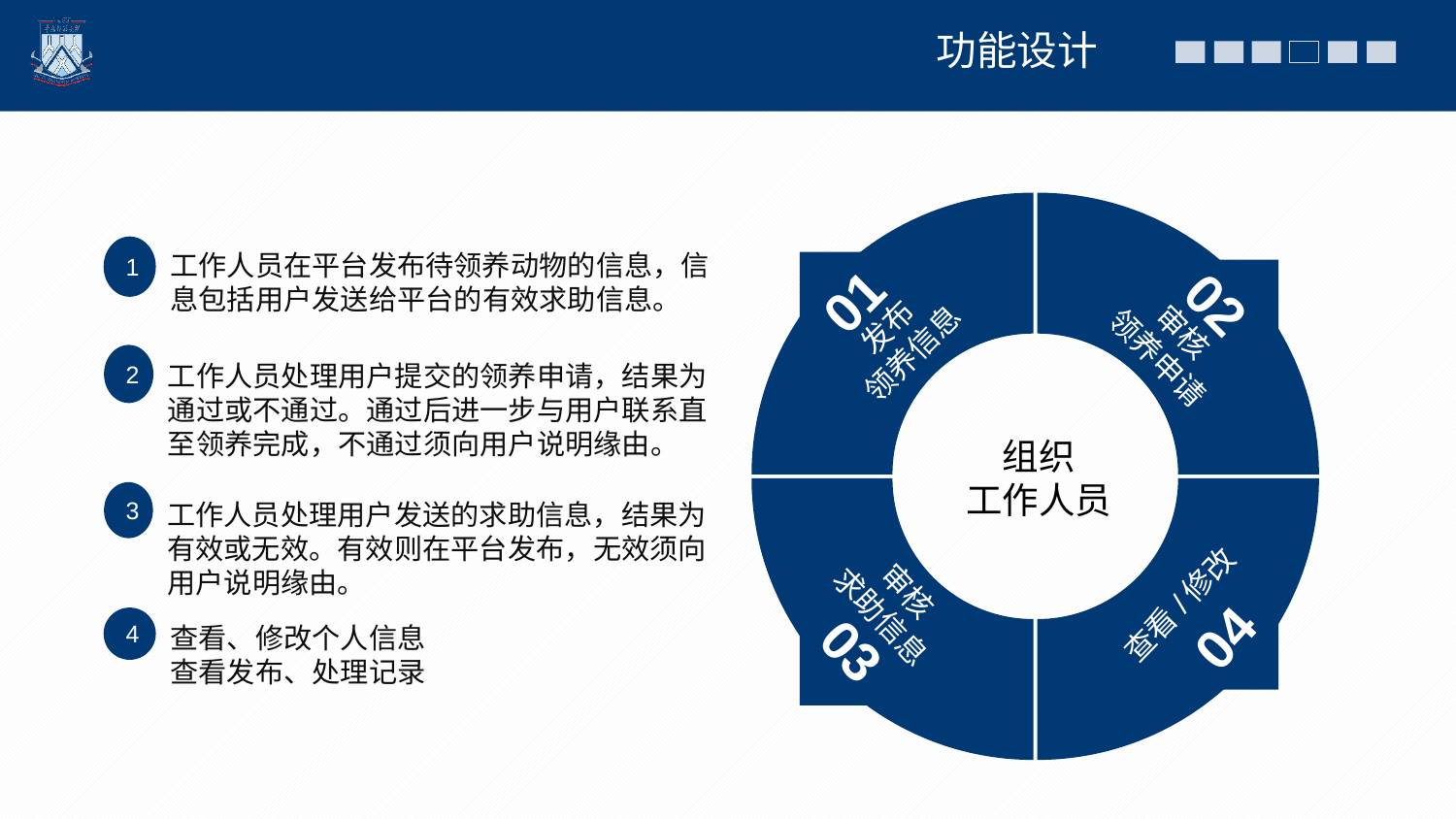

功能设计

### Chart

| Category | 销售额 |
|---|---|
| 第一季度 | 30.0 |
| 第二季度 | 30.0 |
| 第三季度 | 30.0 |
| 第四季度 | 30.0 |

01
02
发布
领养信息
审核
领养申请
审核
求助信息
查看/修改
04

03

1
工作人员在平台发布待领养动物的信息，信息包括用户发送给平台的有效求助信息。
2
工作人员处理用户提交的领养申请，结果为通过或不通过。通过后进一步与用户联系直至领养完成，不通过须向用户说明缘由。
组织
工作人员
3
工作人员处理用户发送的求助信息，结果为有效或无效。有效则在平台发布，无效须向用户说明缘由。
4
查看、修改个人信息
查看发布、处理记录